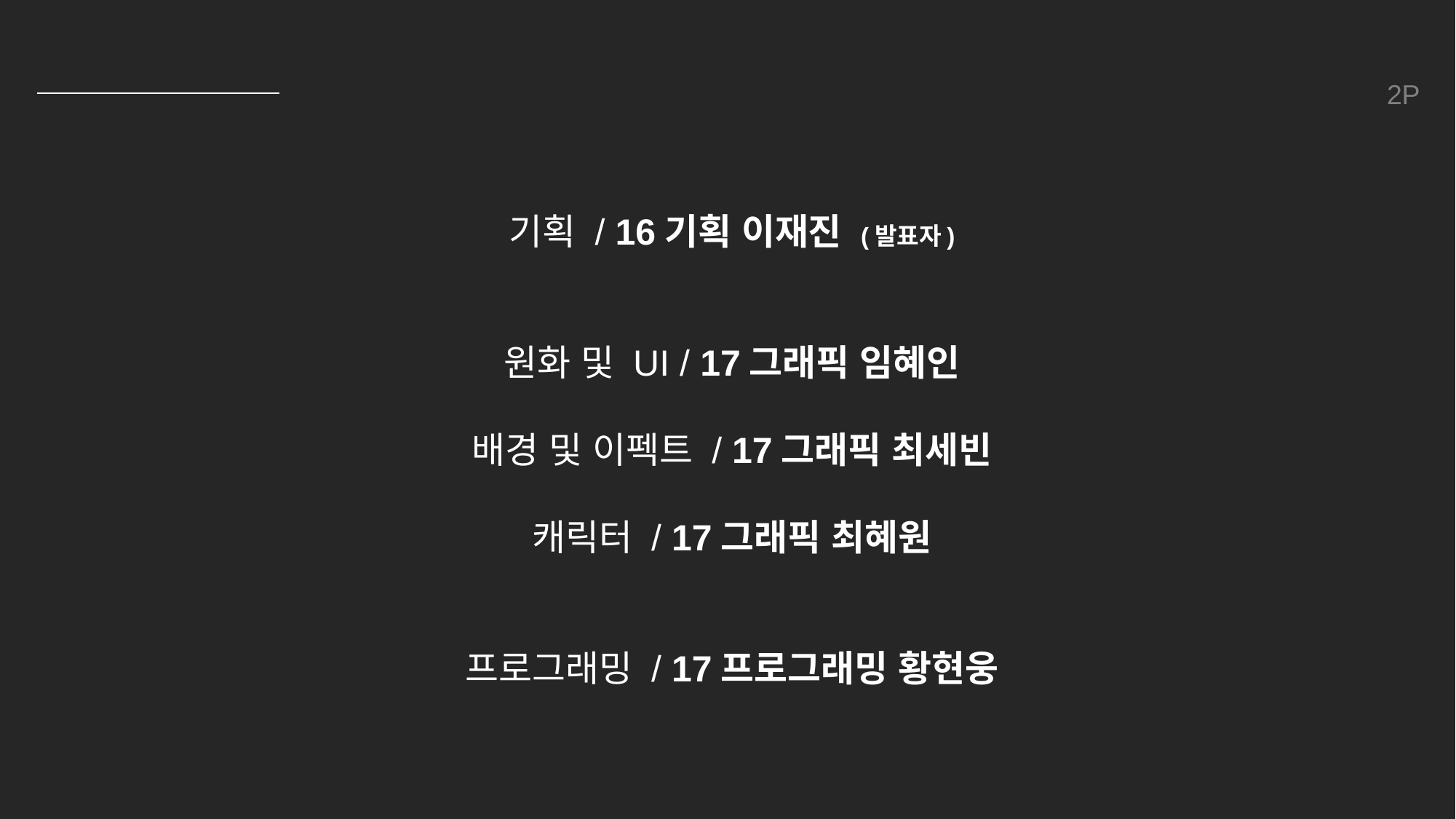

팀원 구성
2P
: 2018년 2학기 게임 프로젝트
기획 / 16기획 이재진 (발표자)

원화 및 UI / 17그래픽 임혜인

배경 및 이펙트 / 17그래픽 최세빈

캐릭터 / 17그래픽 최혜원

프로그래밍 / 17프로그래밍 황현웅